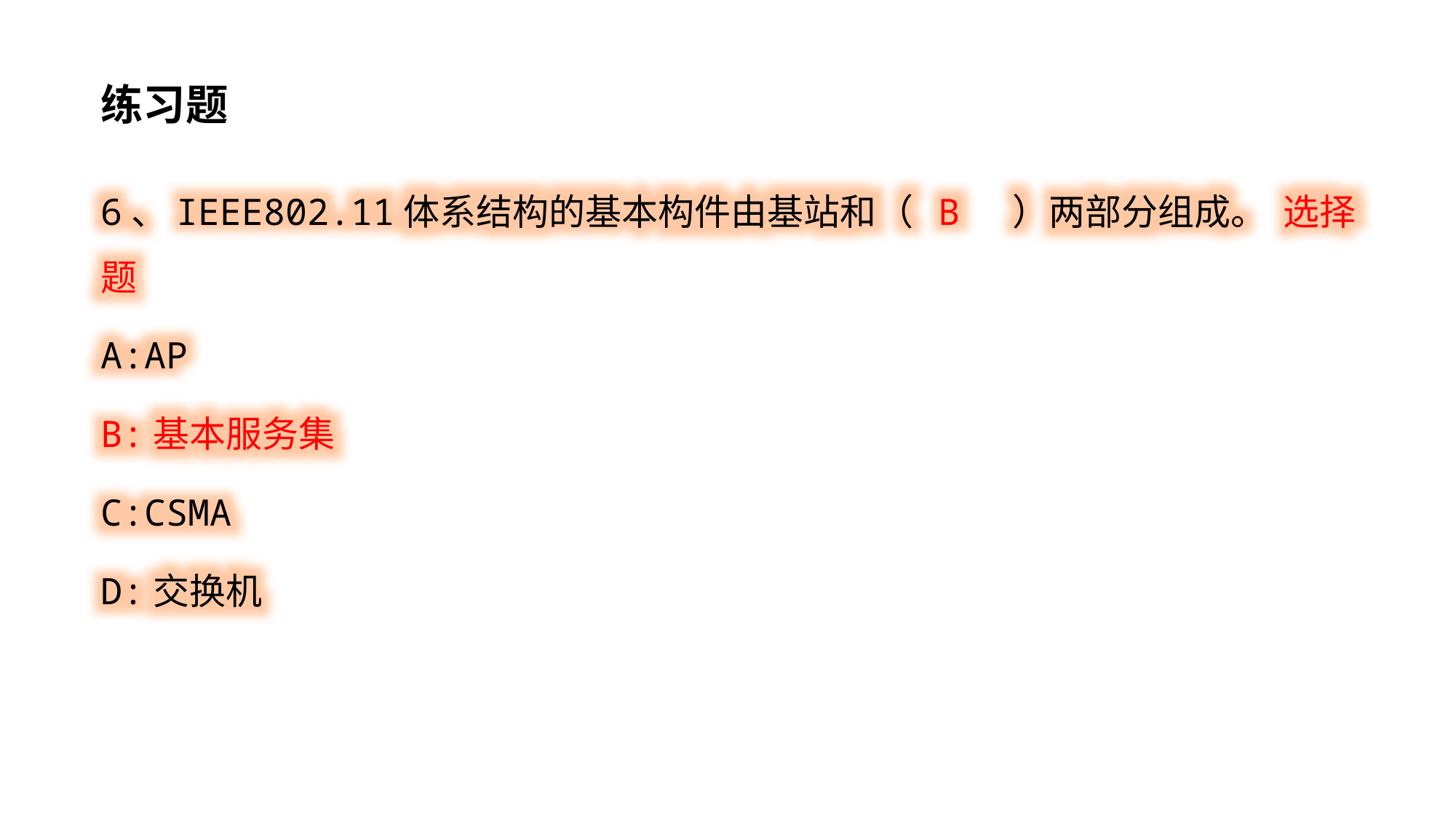

练习题
6、IEEE802.11体系结构的基本构件由基站和（  B  ）两部分组成。  选择题

A:AP

B:基本服务集

C:CSMA

D:交换机